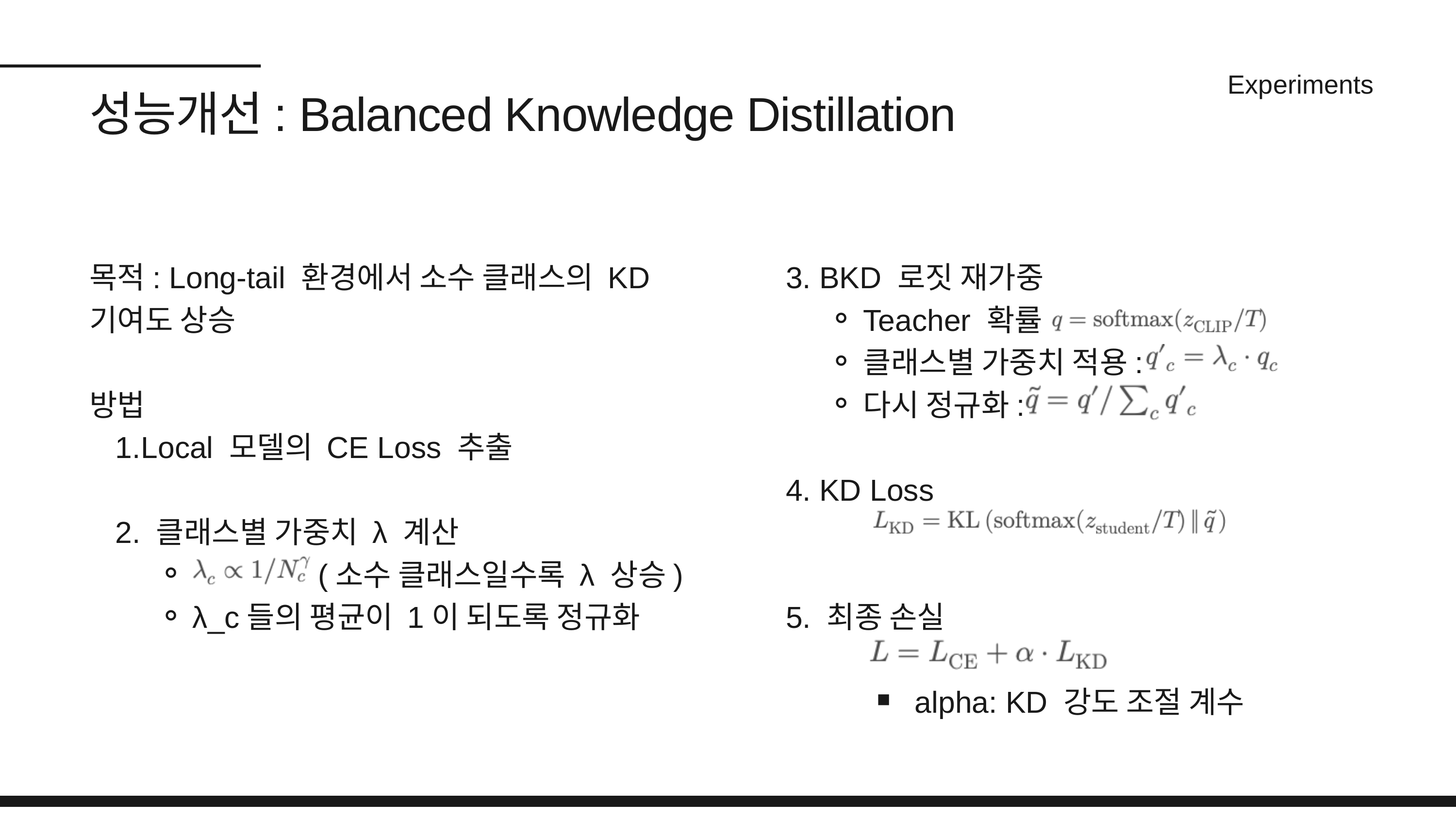

Experiments

성능개선: Balanced Knowledge Distillation
목적: Long-tail 환경에서 소수 클래스의 KD 기여도 상승

방법
Local 모델의 CE Loss 추출

2. 클래스별 가중치 λ 계산
               (소수 클래스일수록 λ 상승)
λ_c들의 평균이 1이 되도록 정규화

3. BKD 로짓 재가중
Teacher 확률
클래스별 가중치 적용:
다시 정규화:

4. KD Loss

5. 최종 손실

alpha: KD 강도 조절 계수